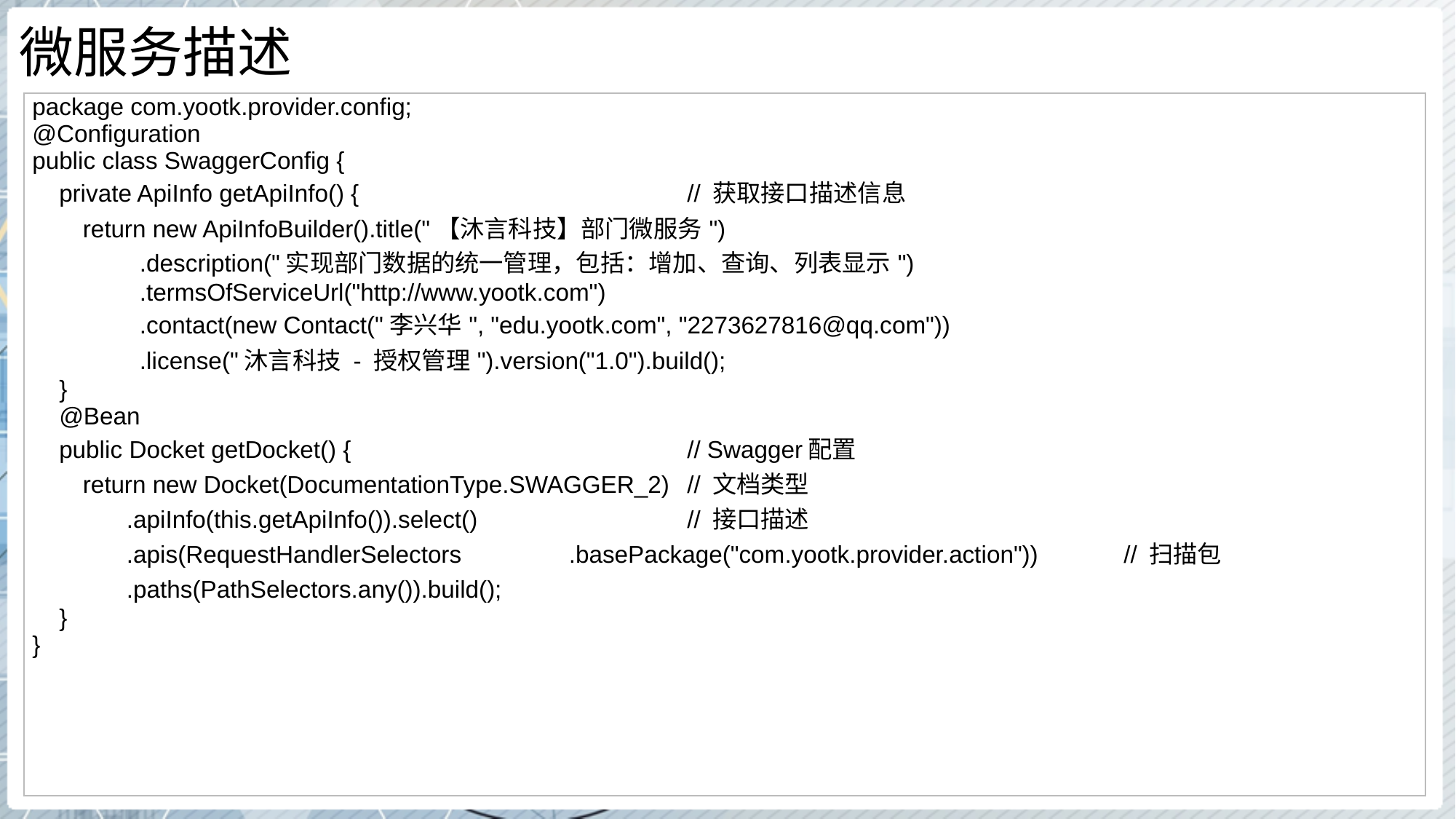

# 微服务描述
| package com.yootk.provider.config; @Configuration public class SwaggerConfig { private ApiInfo getApiInfo() { // 获取接口描述信息 return new ApiInfoBuilder().title("【沐言科技】部门微服务") .description("实现部门数据的统一管理，包括：增加、查询、列表显示") .termsOfServiceUrl("http://www.yootk.com") .contact(new Contact("李兴华", "edu.yootk.com", "2273627816@qq.com")) .license("沐言科技 - 授权管理").version("1.0").build(); } @Bean public Docket getDocket() { // Swagger配置 return new Docket(DocumentationType.SWAGGER\_2) // 文档类型 .apiInfo(this.getApiInfo()).select() // 接口描述 .apis(RequestHandlerSelectors .basePackage("com.yootk.provider.action")) // 扫描包 .paths(PathSelectors.any()).build(); } } |
| --- |